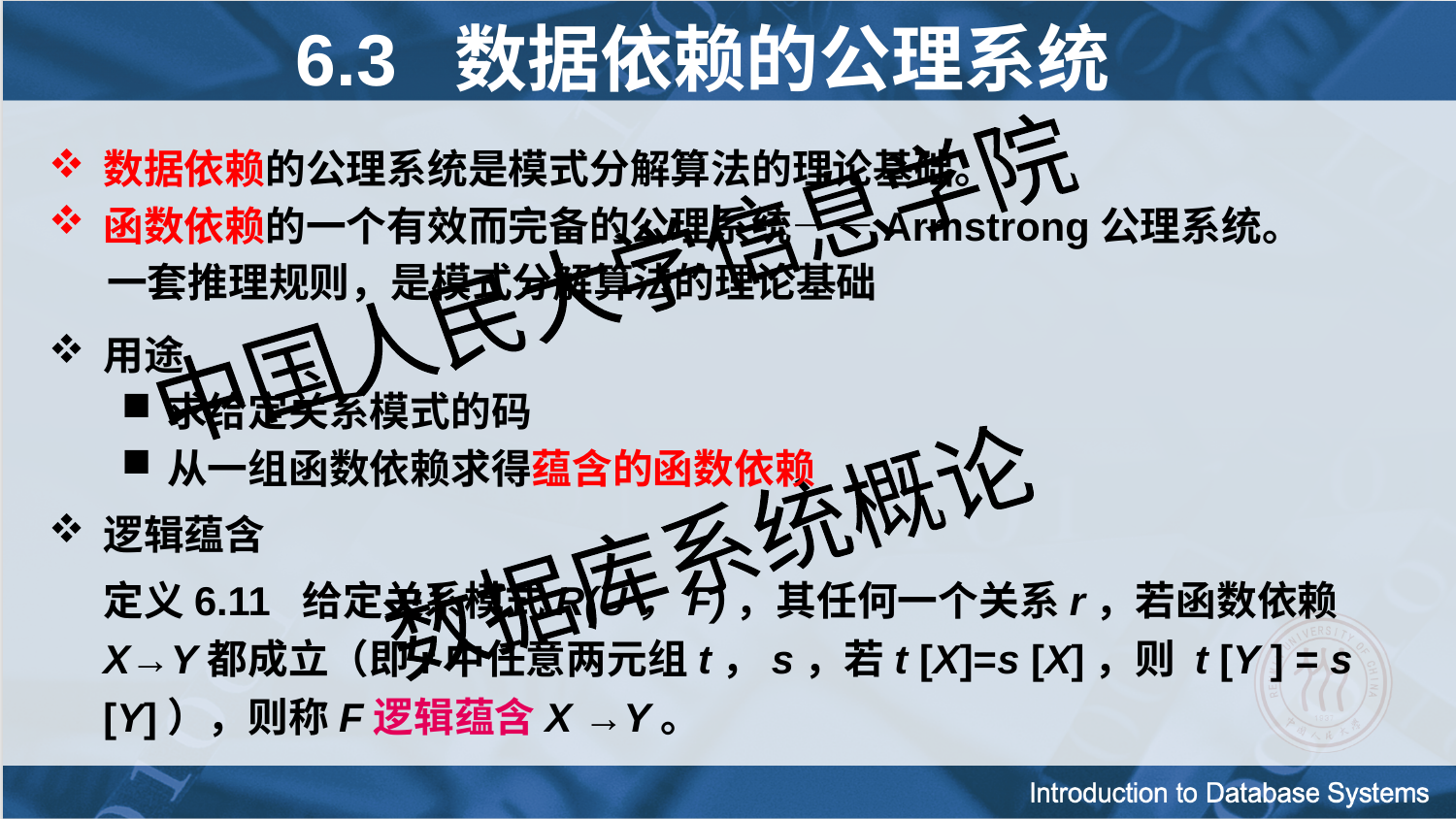

# 6.3  数据依赖的公理系统
数据依赖的公理系统是模式分解算法的理论基础。
函数依赖的一个有效而完备的公理系统——Armstrong公理系统。
      一套推理规则，是模式分解算法的理论基础
用途
求给定关系模式的码
从一组函数依赖求得蕴含的函数依赖
逻辑蕴含
	定义6.11  给定关系模式R(U，F)，其任何一个关系r，若函数依赖X→Y都成立（即r中任意两元组t，s，若t [X]=s [X]，则 t [Y ] = s [Y]），则称F逻辑蕴含X →Y。